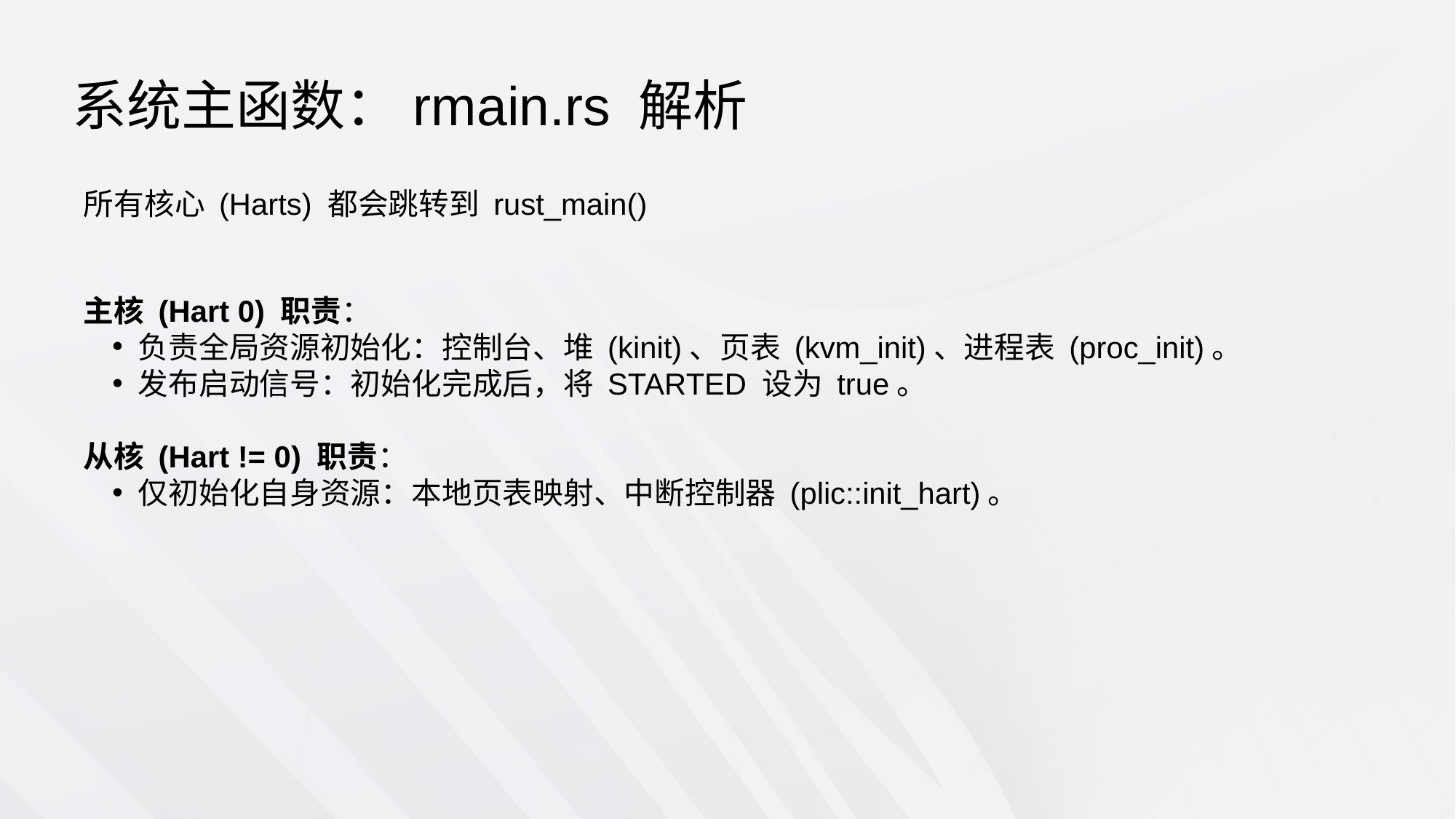

系统主函数：rmain.rs 解析
所有核心 (Harts) 都会跳转到 rust_main()
主核 (Hart 0) 职责：
负责全局资源初始化：控制台、堆 (kinit)、页表 (kvm_init)、进程表 (proc_init)。
发布启动信号：初始化完成后，将 STARTED 设为 true。

从核 (Hart != 0) 职责：
仅初始化自身资源：本地页表映射、中断控制器 (plic::init_hart)。